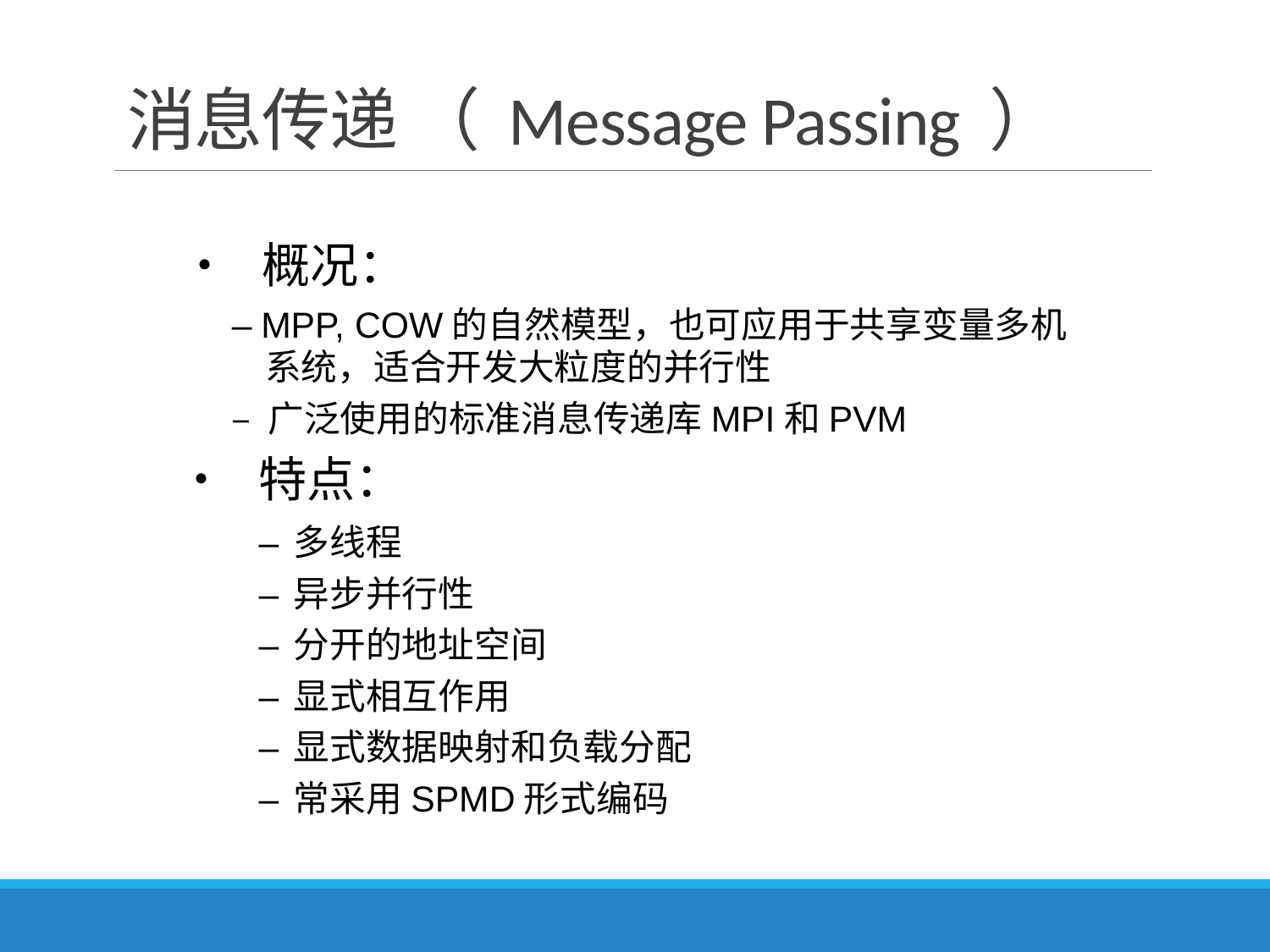

# 消息传递 （ Message Passing ）
	•  概况：
		– MPP, COW的自然模型，也可应用于共享变量多机
			系统，适合开发大粒度的并行性
		– 广泛使用的标准消息传递库MPI和PVM
•  特点：
–
–
–
–
–
–
多线程
异步并行性
分开的地址空间
显式相互作用
显式数据映射和负载分配
常采用SPMD形式编码